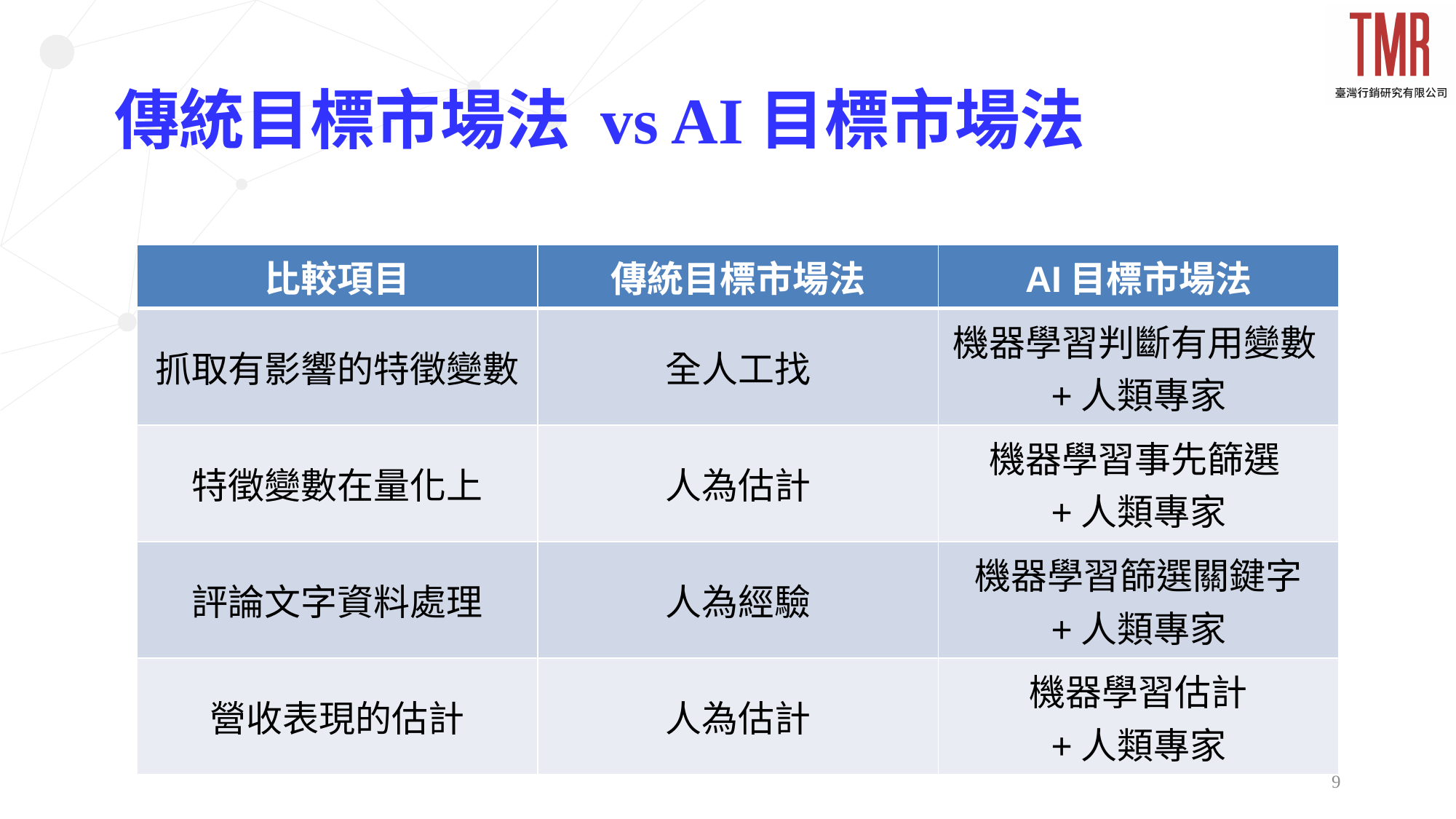

# 傳統目標市場法 vs AI目標市場法
| 比較項目 | 傳統目標市場法 | AI目標市場法 |
| --- | --- | --- |
| 抓取有影響的特徵變數 | 全人工找 | 機器學習判斷有用變數 +人類專家 |
| 特徵變數在量化上 | 人為估計 | 機器學習事先篩選 +人類專家 |
| 評論文字資料處理 | 人為經驗 | 機器學習篩選關鍵字 +人類專家 |
| 營收表現的估計 | 人為估計 | 機器學習估計 +人類專家 |
9